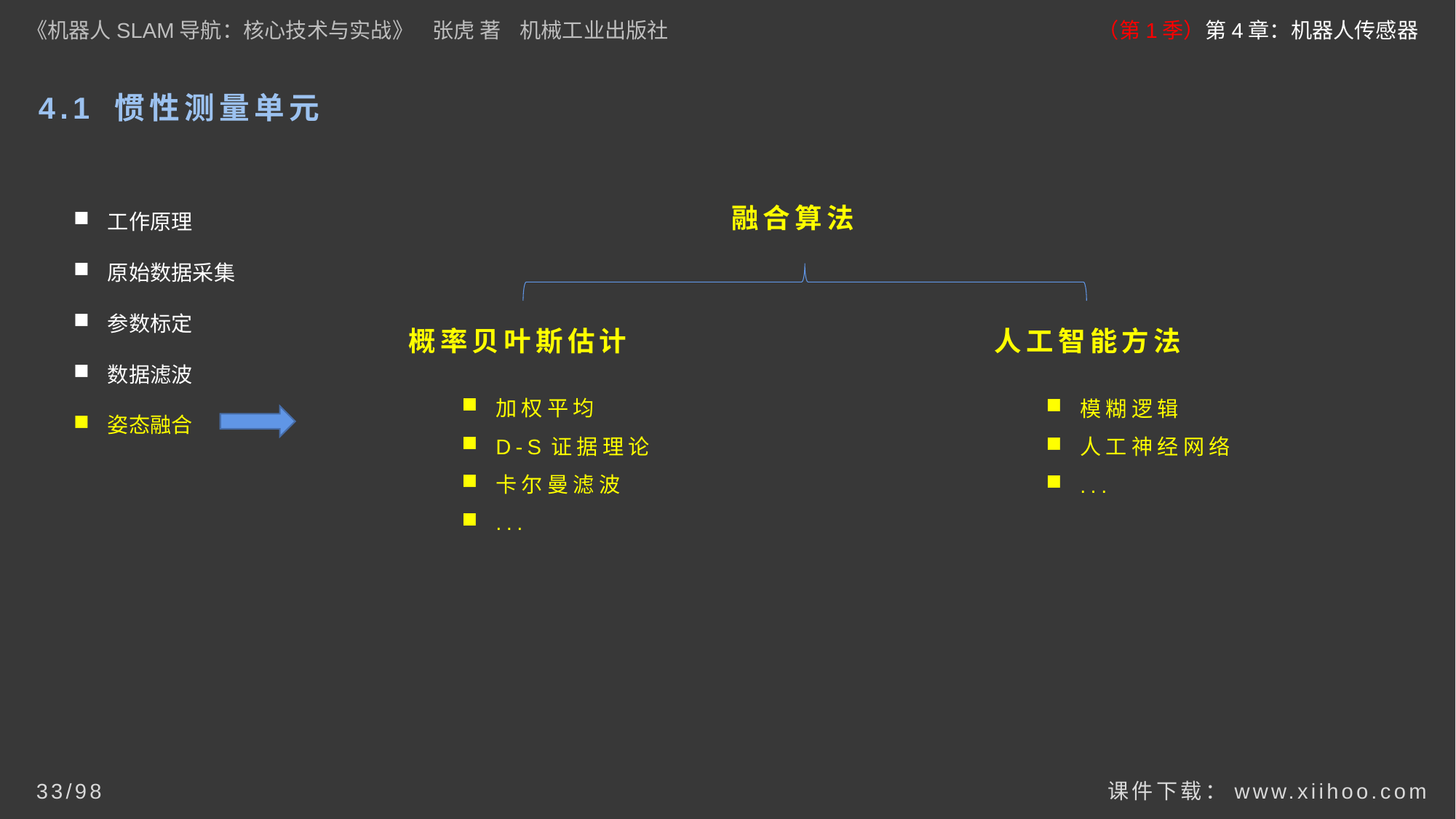

《机器人SLAM导航：核心技术与实战》    张虎 著    机械工业出版社
（第1季）第4章：机器人传感器
# 4.1 惯性测量单元
工作原理
原始数据采集
参数标定
数据滤波
姿态融合
融合算法
概率贝叶斯估计
人工智能方法
模糊逻辑
人工神经网络
...

加权平均
D-S证据理论
卡尔曼滤波
...
课件下载：www.xiihoo.com
33/98